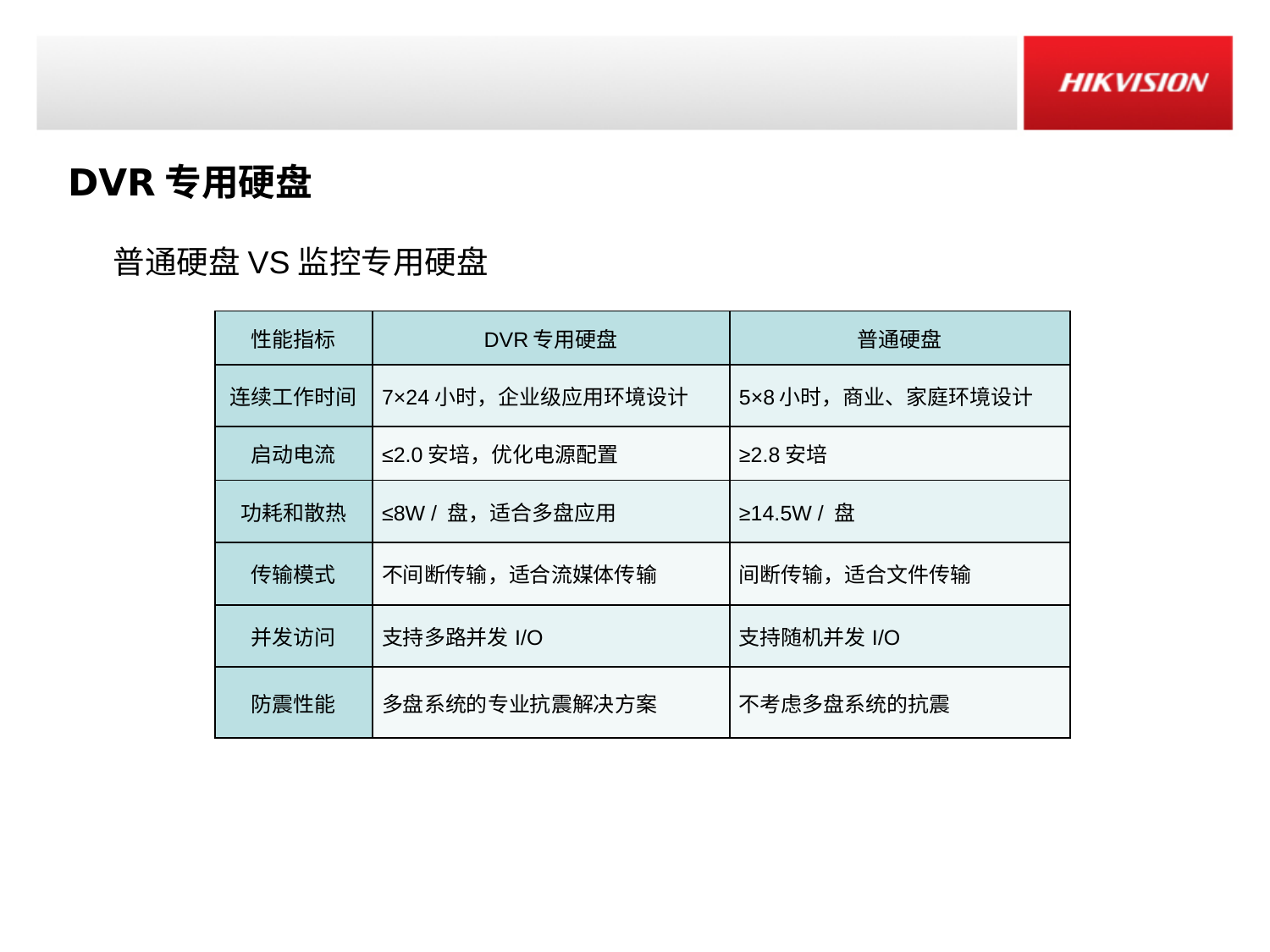

DVR专用硬盘
普通硬盘VS监控专用硬盘

| 性能指标 | DVR专用硬盘 | 普通硬盘 |
| --- | --- | --- |
| 连续工作时间 | 7×24小时，企业级应用环境设计 | 5×8小时，商业、家庭环境设计 |
| 启动电流 | ≤2.0安培，优化电源配置 | ≥2.8安培 |
| 功耗和散热 | ≤8W / 盘，适合多盘应用 | ≥14.5W / 盘 |
| 传输模式 | 不间断传输，适合流媒体传输 | 间断传输，适合文件传输 |
| 并发访问 | 支持多路并发I/O | 支持随机并发I/O |
| 防震性能 | 多盘系统的专业抗震解决方案 | 不考虑多盘系统的抗震 |